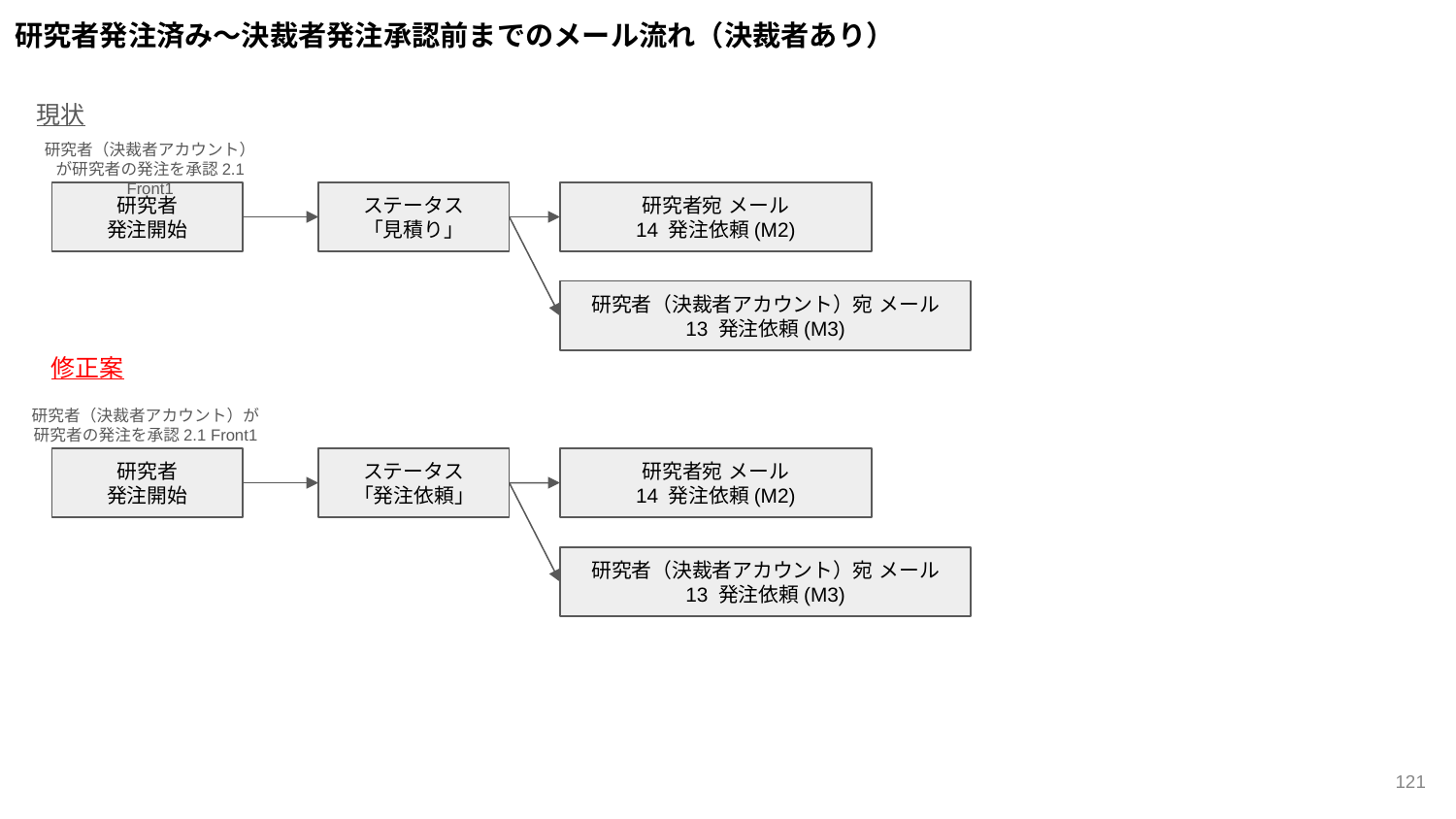

研究者発注済み～決裁者発注承認前までのメール流れ（決裁者あり）
現状
研究者（決裁者アカウント）が研究者の発注を承認2.1 Front1
研究者
発注開始
ステータス
「見積り」
研究者宛 メール
14 発注依頼(M2)
研究者（決裁者アカウント）宛 メール
13 発注依頼(M3)
修正案
研究者（決裁者アカウント）が研究者の発注を承認2.1 Front1
研究者
発注開始
ステータス
「発注依頼」
研究者宛 メール
14 発注依頼(M2)
研究者（決裁者アカウント）宛 メール
13 発注依頼(M3)
121